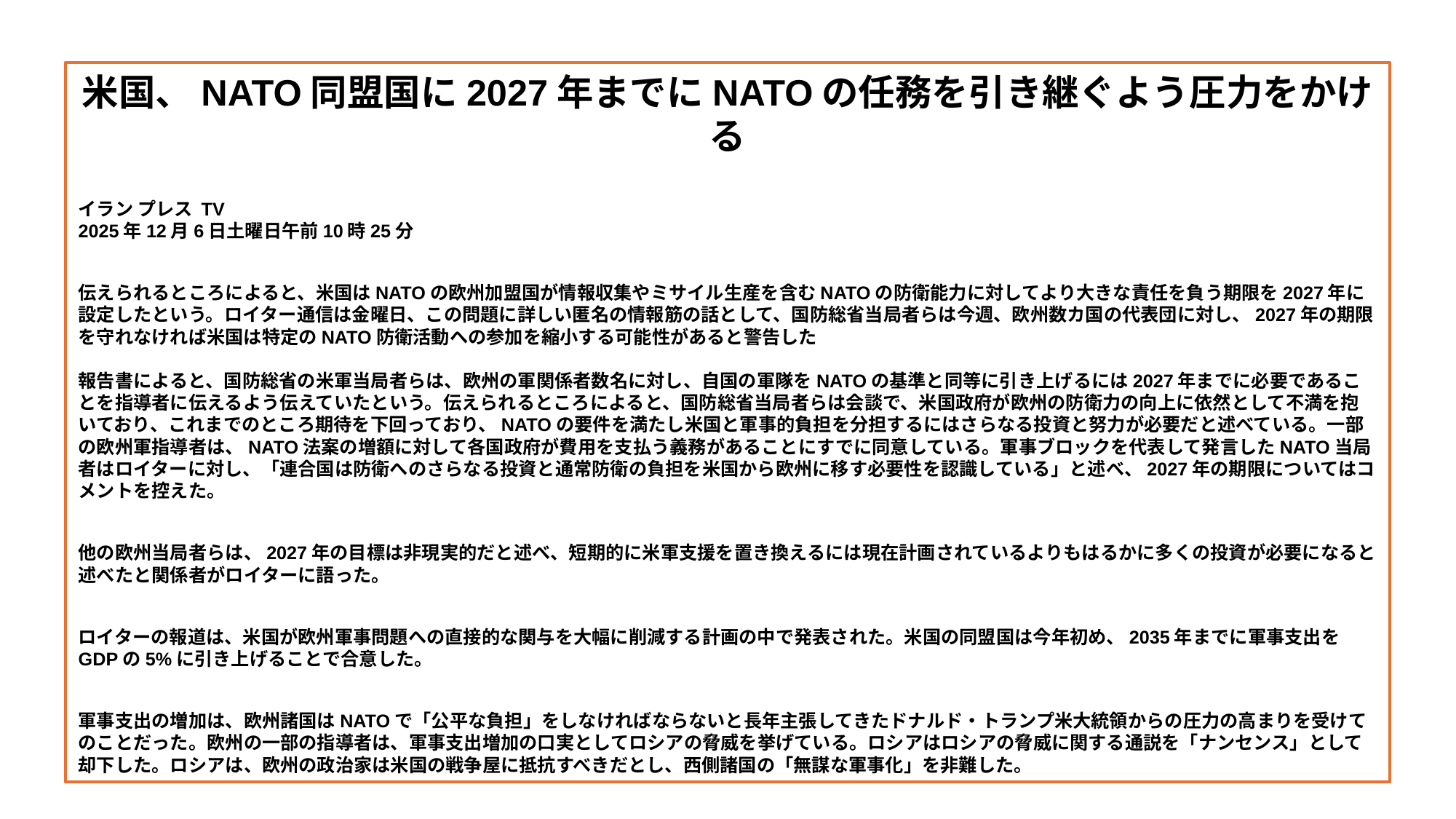

米国、NATO同盟国に2027年までにNATOの任務を引き継ぐよう圧力をかける
イラン プレス TV
2025年12月6日土曜日午前10時25分
伝えられるところによると、米国はNATOの欧州加盟国が情報収集やミサイル生産を含むNATOの防衛能力に対してより大きな責任を負う期限を2027年に設定したという。ロイター通信は金曜日、この問題に詳しい匿名の情報筋の話として、国防総省当局者らは今週、欧州数カ国の代表団に対し、2027年の期限を守れなければ米国は特定のNATO防衛活動への参加を縮小する可能性があると警告した
報告書によると、国防総省の米軍当局者らは、欧州の軍関係者数名に対し、自国の軍隊をNATOの基準と同等に引き上げるには2027年までに必要であることを指導者に伝えるよう伝えていたという。伝えられるところによると、国防総省当局者らは会談で、米国政府が欧州の防衛力の向上に依然として不満を抱いており、これまでのところ期待を下回っており、NATOの要件を満たし米国と軍事的負担を分担するにはさらなる投資と努力が必要だと述べている。一部の欧州軍指導者は、NATO法案の増額に対して各国政府が費用を支払う義務があることにすでに同意している。軍事ブロックを代表して発言したNATO当局者はロイターに対し、「連合国は防衛へのさらなる投資と通常防衛の負担を米国から欧州に移す必要性を認識している」と述べ、2027年の期限についてはコメントを控えた。
他の欧州当局者らは、2027年の目標は非現実的だと述べ、短期的に米軍支援を置き換えるには現在計画されているよりもはるかに多くの投資が必要になると述べたと関係者がロイターに語った。
ロイターの報道は、米国が欧州軍事問題への直接的な関与を大幅に削減する計画の中で発表された。米国の同盟国は今年初め、2035年までに軍事支出をGDPの5%に引き上げることで合意した。
軍事支出の増加は、欧州諸国はNATOで「公平な負担」をしなければならないと長年主張してきたドナルド・トランプ米大統領からの圧力の高まりを受けてのことだった。欧州の一部の指導者は、軍事支出増加の口実としてロシアの脅威を挙げている。ロシアはロシアの脅威に関する通説を「ナンセンス」として却下した。ロシアは、欧州の政治家は米国の戦争屋に抵抗すべきだとし、西側諸国の「無謀な軍事化」を非難した。